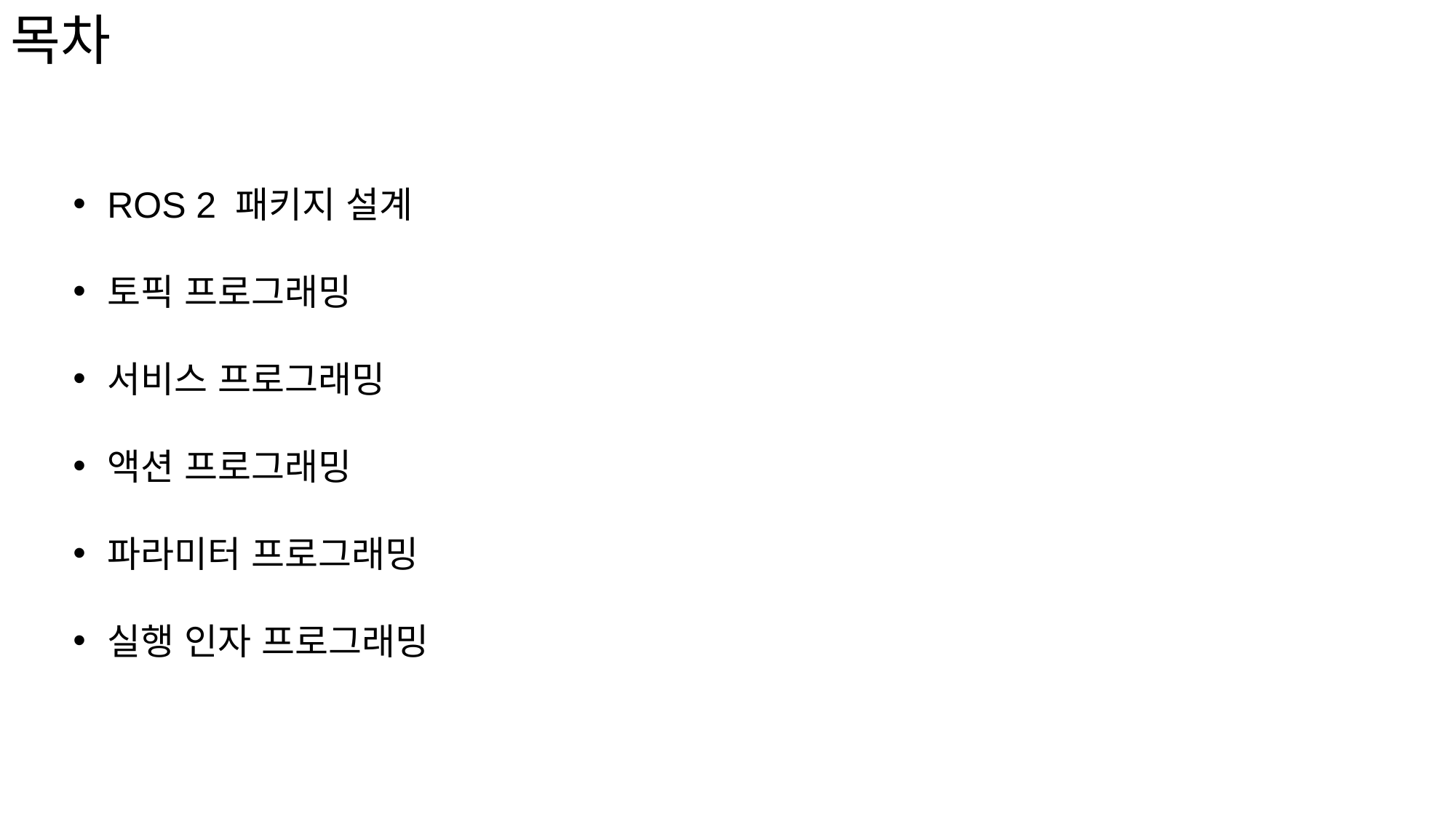

목차
ROS 2 패키지 설계

토픽 프로그래밍

서비스 프로그래밍

액션 프로그래밍

파라미터 프로그래밍

실행 인자 프로그래밍